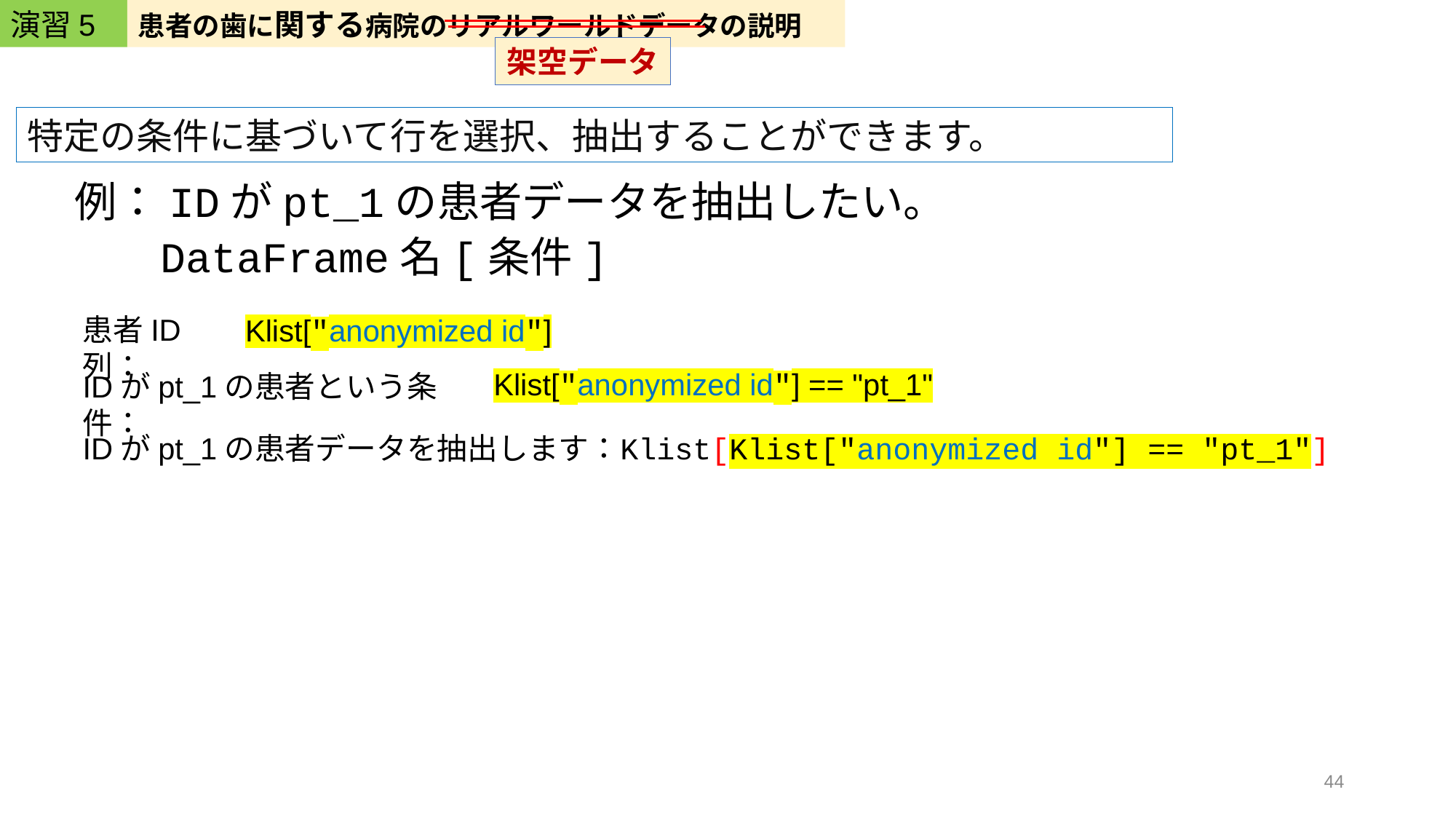

演習5
患者の歯に関する病院のリアルワールドデータの説明
架空データ
特定の条件に基づいて行を選択、抽出することができます。
例：IDがpt_1の患者データを抽出したい。
DataFrame名[条件]
患者ID列：
Klist["anonymized id"]
Klist["anonymized id"] == "pt_1"
IDがpt_1の患者という条件：
IDがpt_1の患者データを抽出します：
Klist[Klist["anonymized id"] == "pt_1"]
44